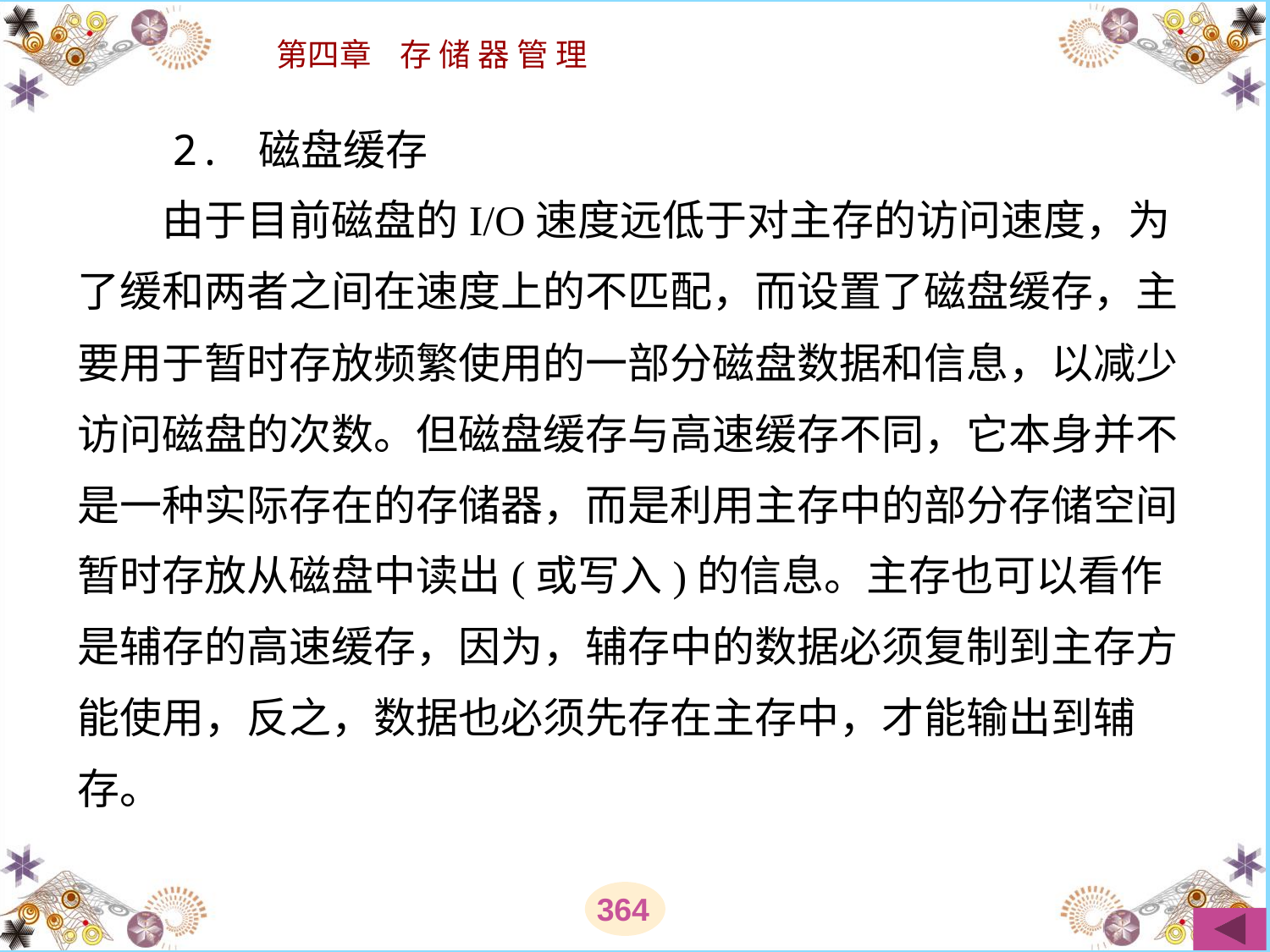

# 2. 磁盘缓存 　　由于目前磁盘的I/O速度远低于对主存的访问速度，为了缓和两者之间在速度上的不匹配，而设置了磁盘缓存，主要用于暂时存放频繁使用的一部分磁盘数据和信息，以减少访问磁盘的次数。但磁盘缓存与高速缓存不同，它本身并不是一种实际存在的存储器，而是利用主存中的部分存储空间暂时存放从磁盘中读出(或写入)的信息。主存也可以看作是辅存的高速缓存，因为，辅存中的数据必须复制到主存方能使用，反之，数据也必须先存在主存中，才能输出到辅存。